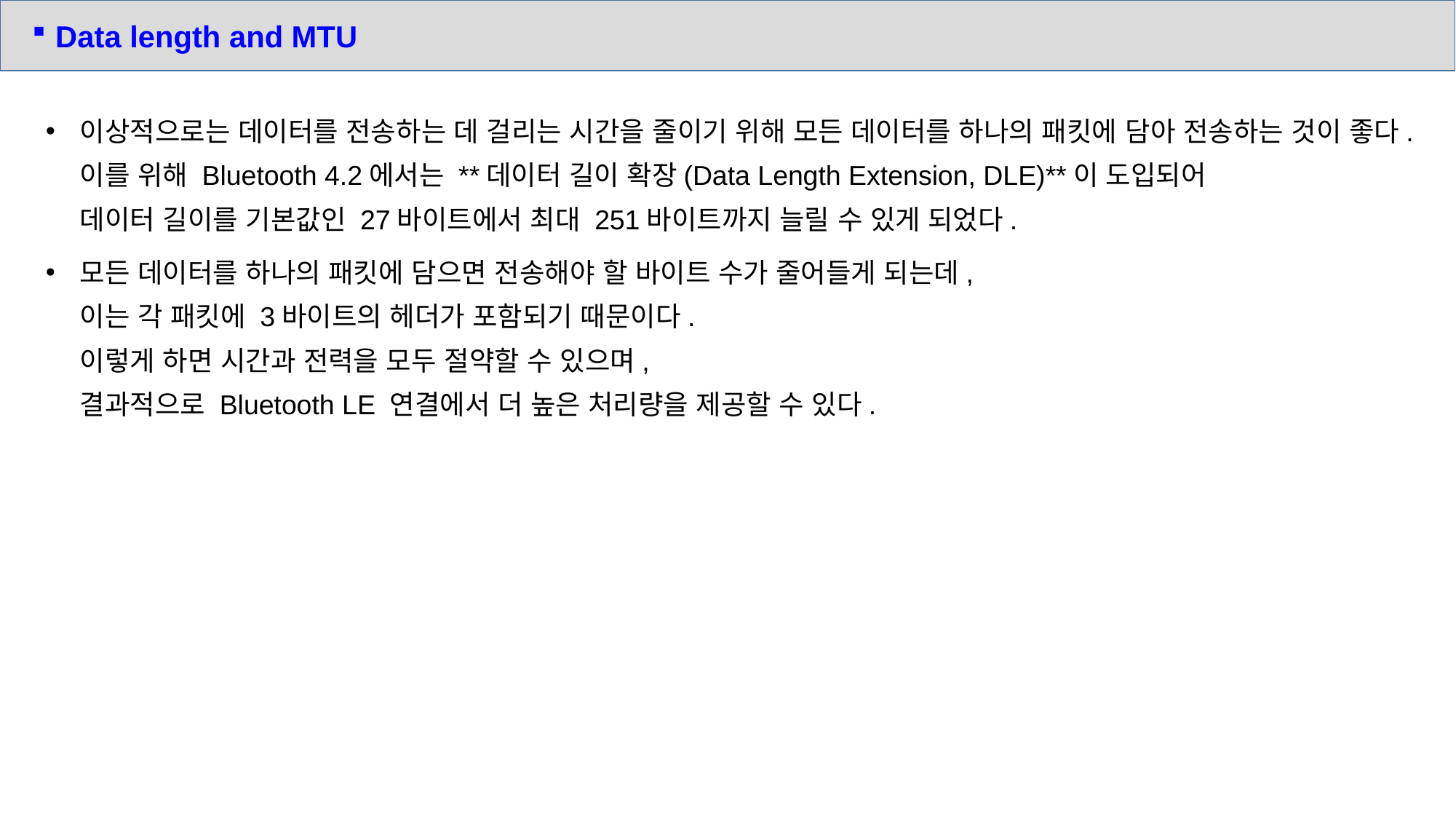

Data length and MTU
이상적으로는 데이터를 전송하는 데 걸리는 시간을 줄이기 위해 모든 데이터를 하나의 패킷에 담아 전송하는 것이 좋다. 이를 위해 Bluetooth 4.2에서는 **데이터 길이 확장(Data Length Extension, DLE)**이 도입되어
데이터 길이를 기본값인 27바이트에서 최대 251바이트까지 늘릴 수 있게 되었다.
모든 데이터를 하나의 패킷에 담으면 전송해야 할 바이트 수가 줄어들게 되는데,
이는 각 패킷에 3바이트의 헤더가 포함되기 때문이다.
이렇게 하면 시간과 전력을 모두 절약할 수 있으며,
결과적으로 Bluetooth LE 연결에서 더 높은 처리량을 제공할 수 있다.